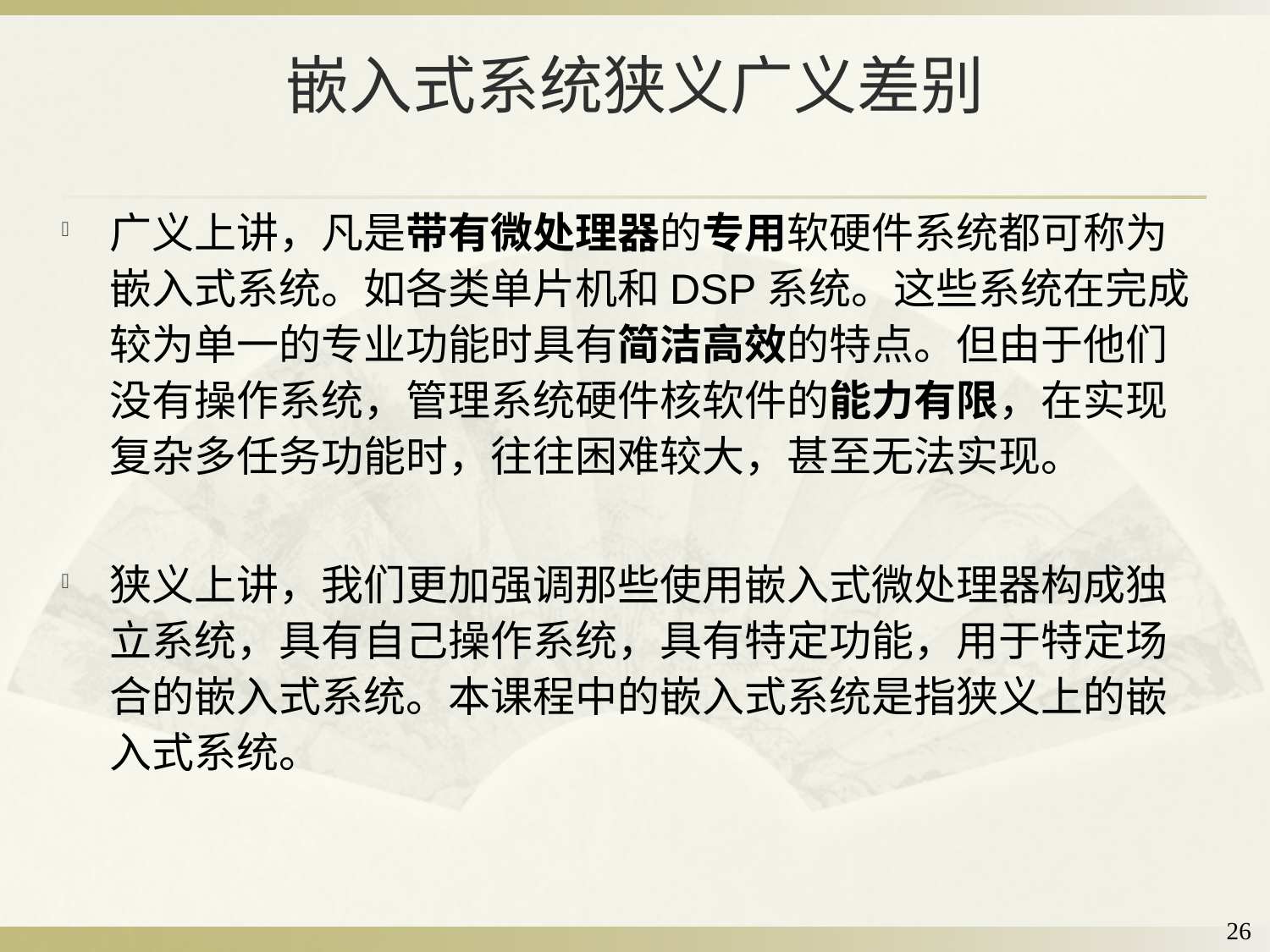

# 嵌入式系统狭义广义差别
广义上讲，凡是带有微处理器的专用软硬件系统都可称为嵌入式系统。如各类单片机和DSP系统。这些系统在完成较为单一的专业功能时具有简洁高效的特点。但由于他们没有操作系统，管理系统硬件核软件的能力有限，在实现复杂多任务功能时，往往困难较大，甚至无法实现。

狭义上讲，我们更加强调那些使用嵌入式微处理器构成独立系统，具有自己操作系统，具有特定功能，用于特定场合的嵌入式系统。本课程中的嵌入式系统是指狭义上的嵌入式系统。